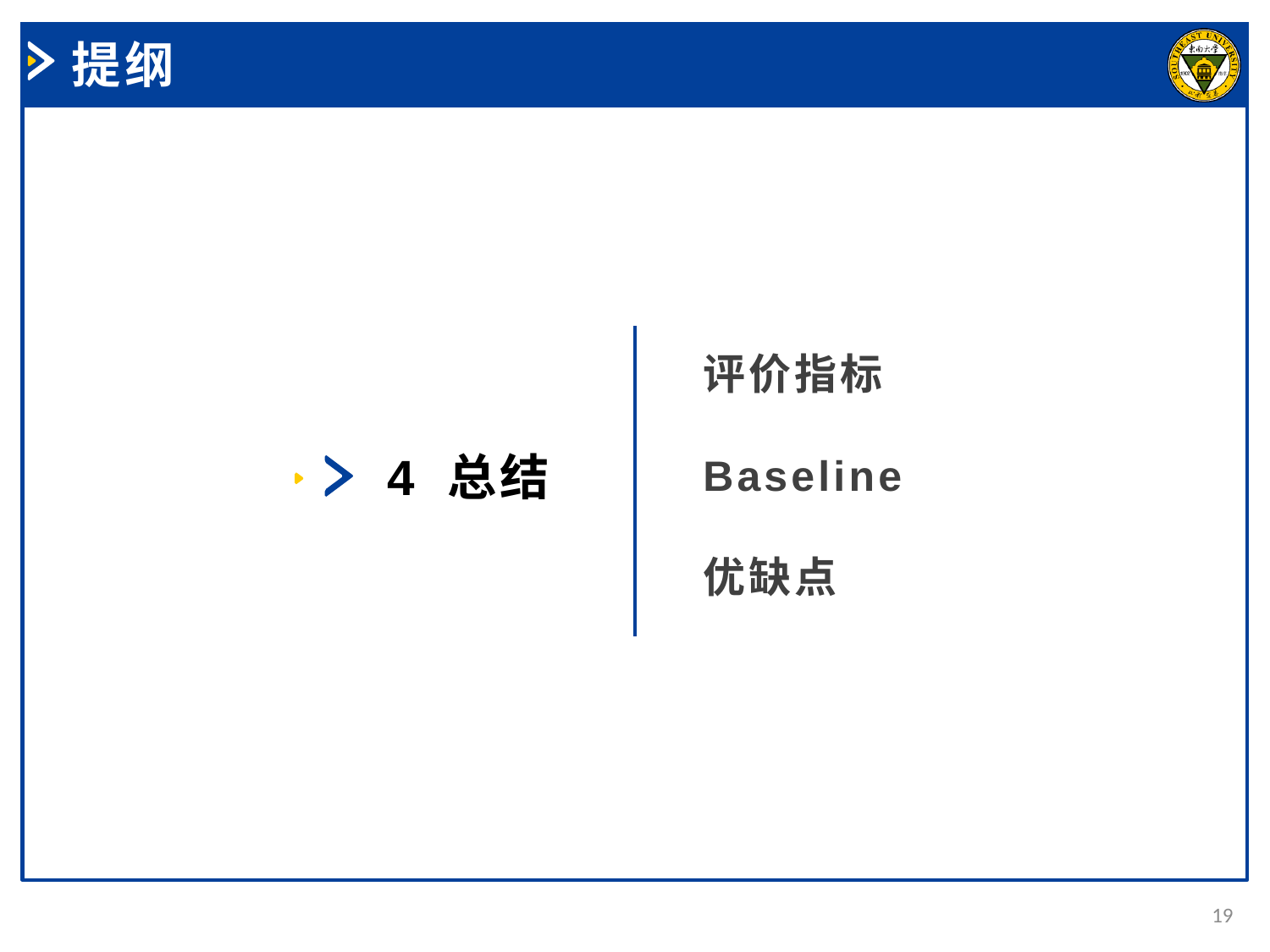

提纲
4 总结

评价指标

Baseline

优缺点
19